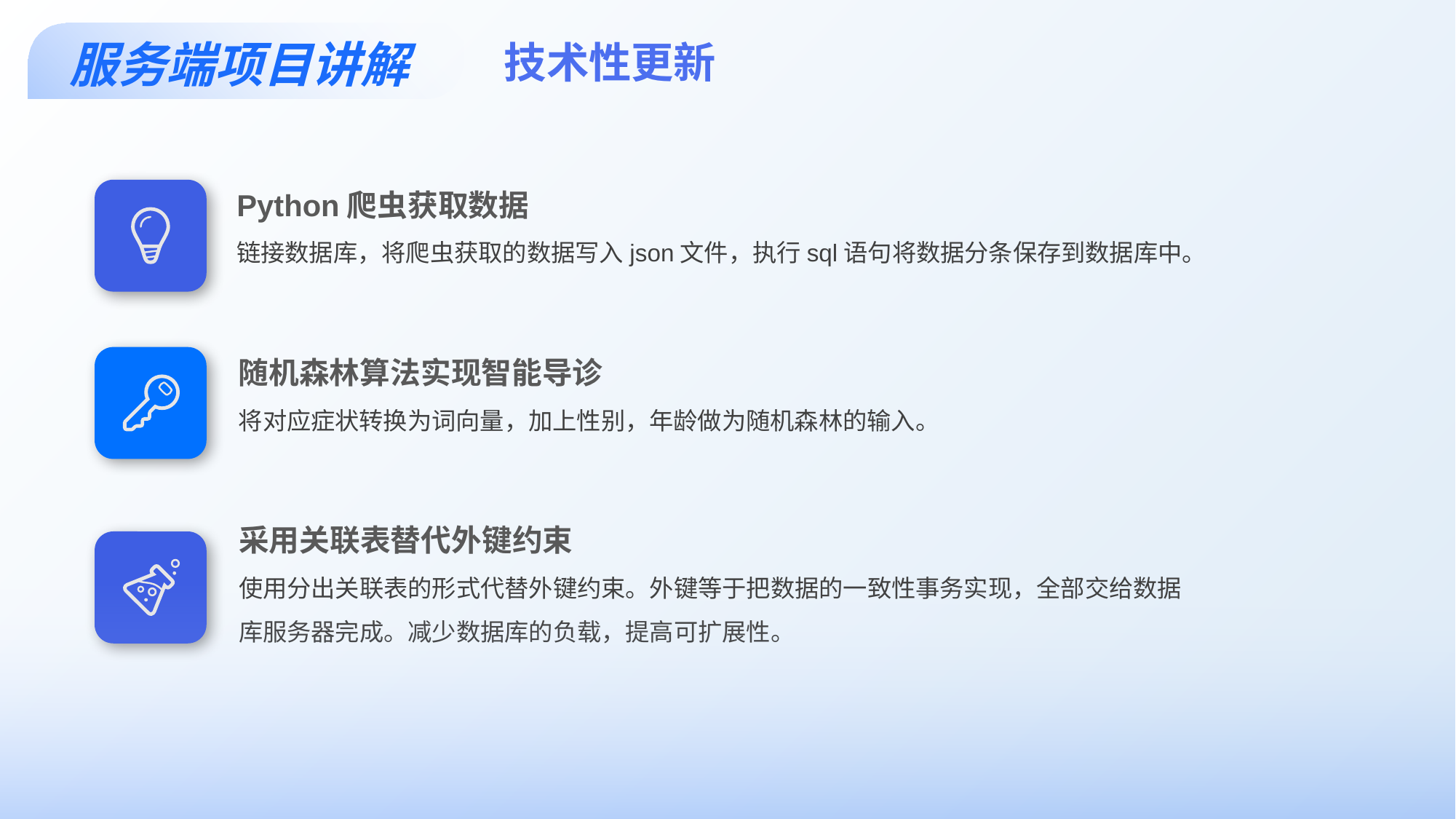

服务端项目讲解
技术性更新
Python爬虫获取数据
链接数据库，将爬虫获取的数据写入json文件，执行sql语句将数据分条保存到数据库中。

随机森林算法实现智能导诊
将对应症状转换为词向量，加上性别，年龄做为随机森林的输入。

采用关联表替代外键约束
使用分出关联表的形式代替外键约束。外键等于把数据的一致性事务实现，全部交给数据库服务器完成。减少数据库的负载，提高可扩展性。